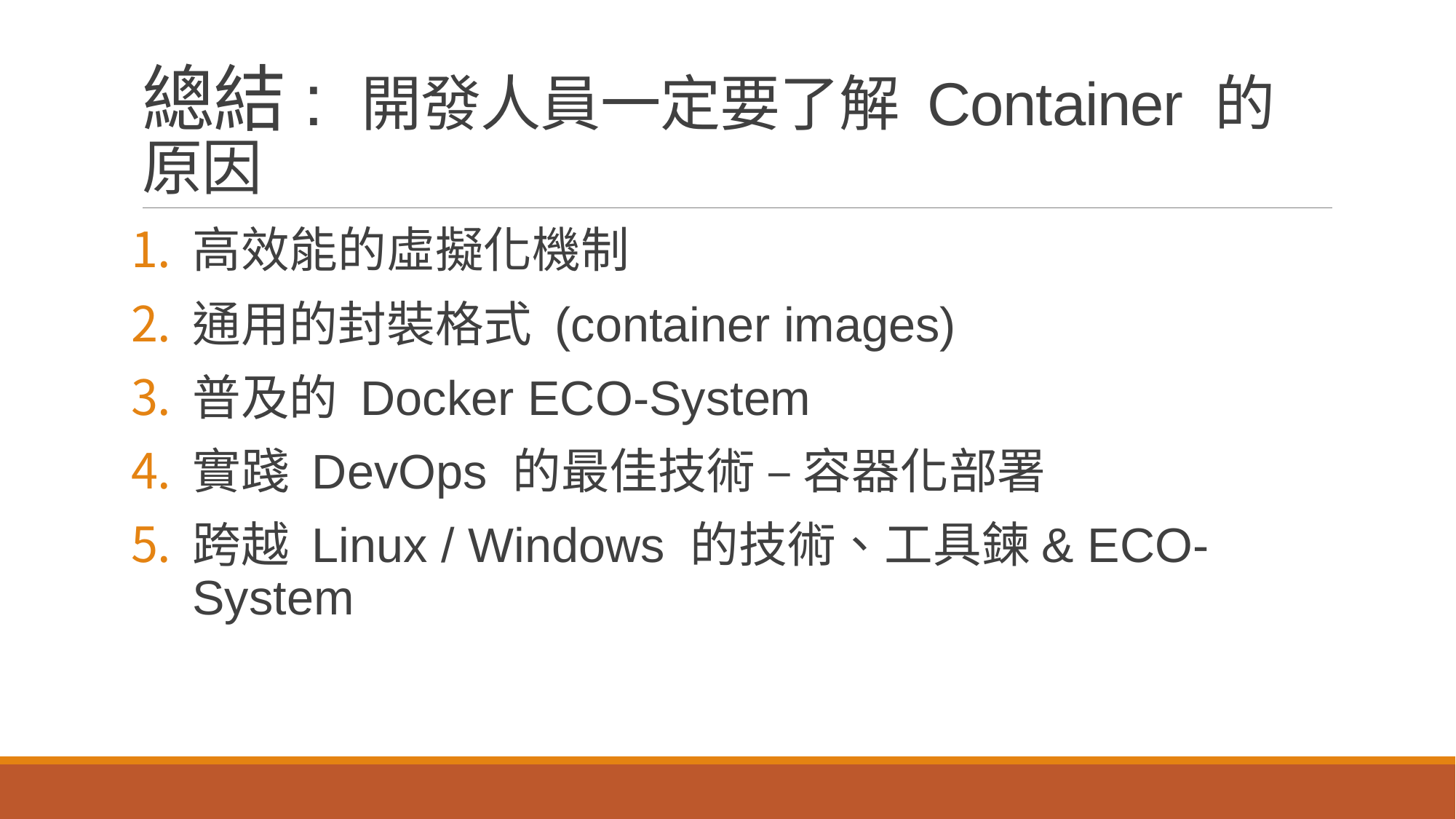

# 總結: 開發人員一定要了解 Container 的原因
高效能的虛擬化機制
通用的封裝格式 (container images)
普及的 Docker ECO-System
實踐 DevOps 的最佳技術 – 容器化部署
跨越 Linux / Windows 的技術、工具鍊& ECO-System